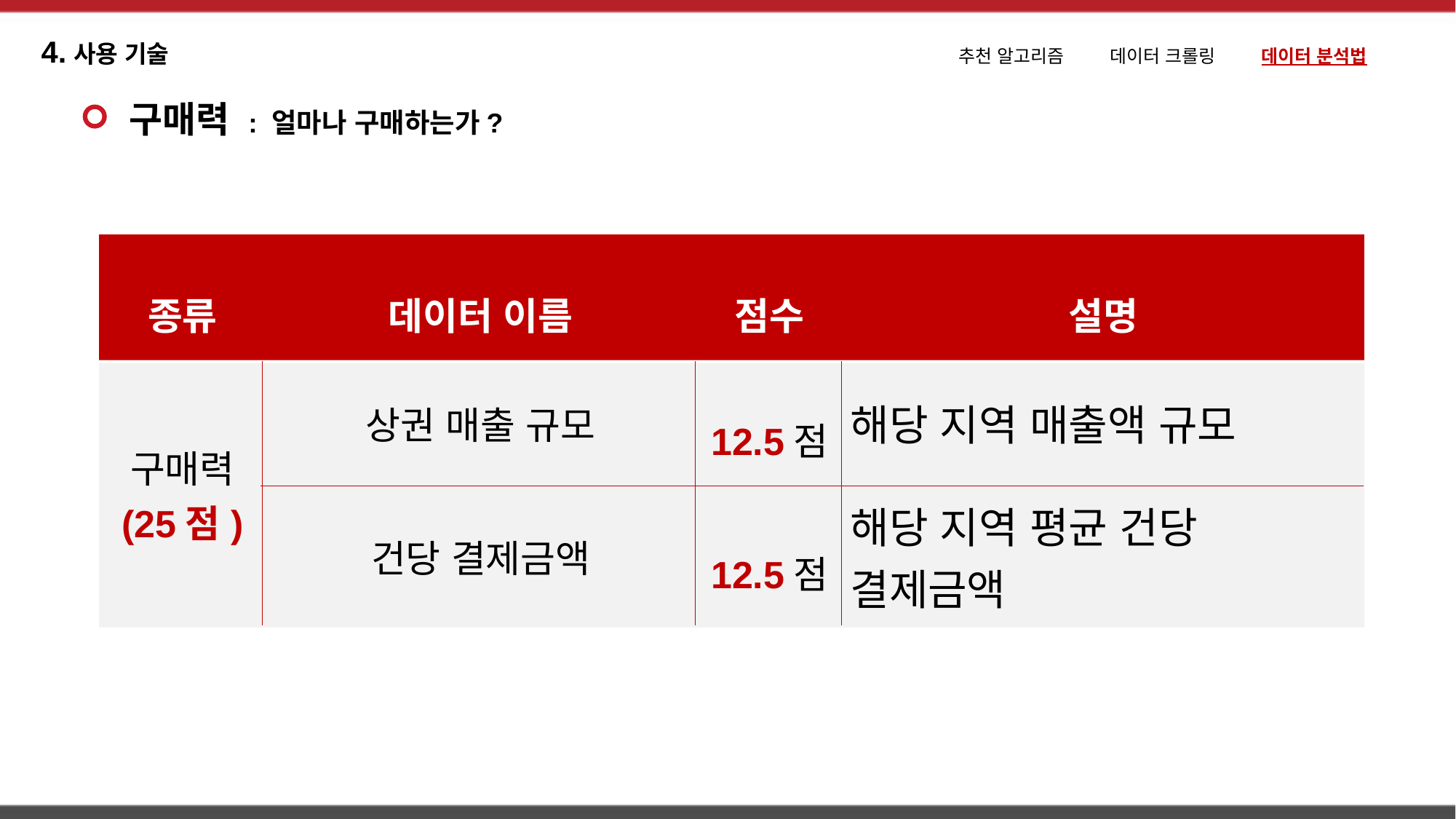

4.사용 기술
추천 알고리즘         데이터 크롤링         데이터 분석법
구매력 : 얼마나 구매하는가?

| 종류 | 데이터 이름 | 점수 | 설명 |
| --- | --- | --- | --- |
| 구매력 (25점) | 상권 매출 규모 | 12.5점 | 해당 지역 매출액 규모 |
|  | 건당 결제금액 | 12.5점 | 해당 지역 평균 건당 결제금액 |